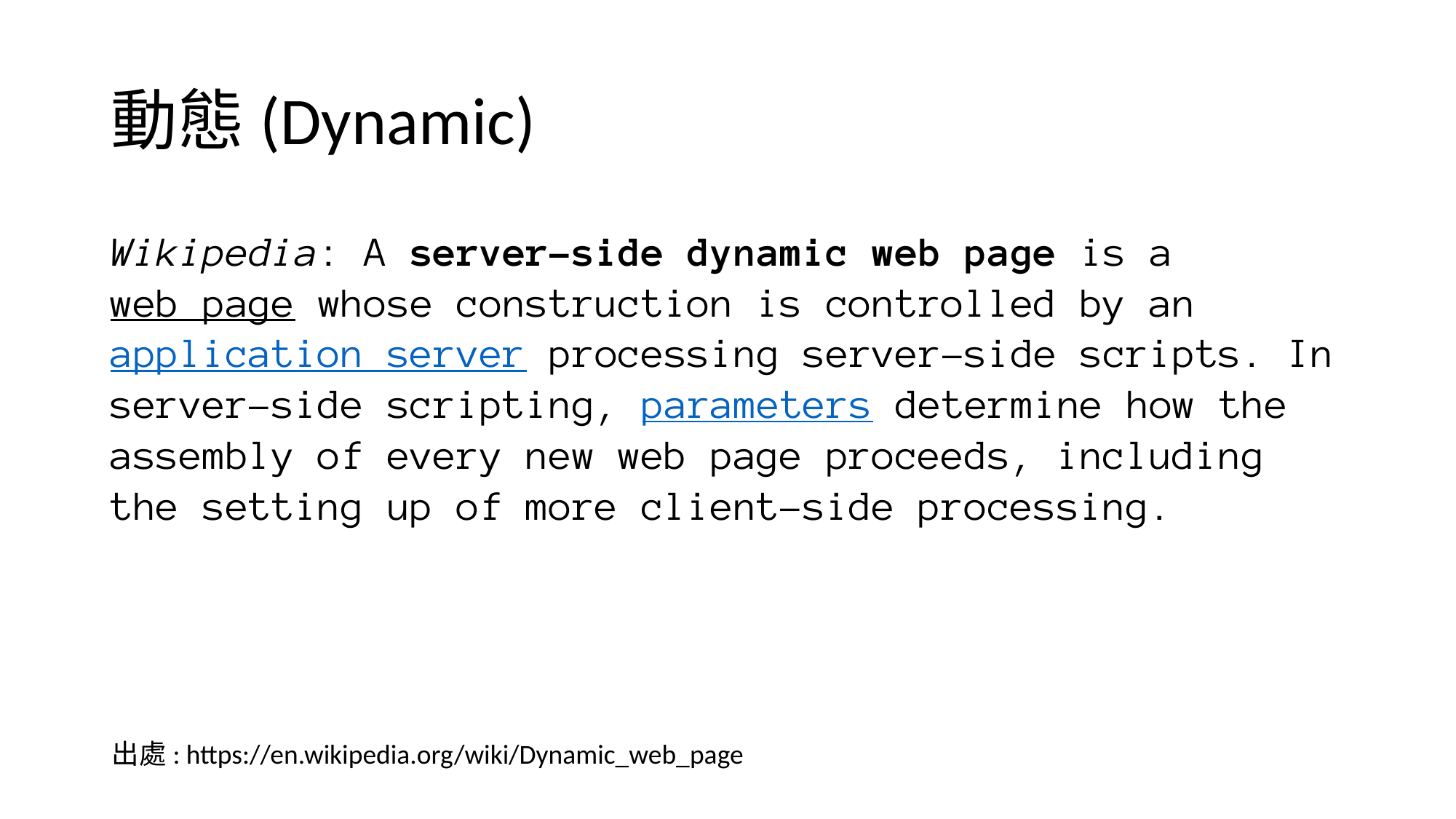

# 動態(Dynamic)
Wikipedia: A server-side dynamic web page is a web page whose construction is controlled by an application server processing server-side scripts. In server-side scripting, parameters determine how the assembly of every new web page proceeds, including the setting up of more client-side processing.
出處: https://en.wikipedia.org/wiki/Dynamic_web_page